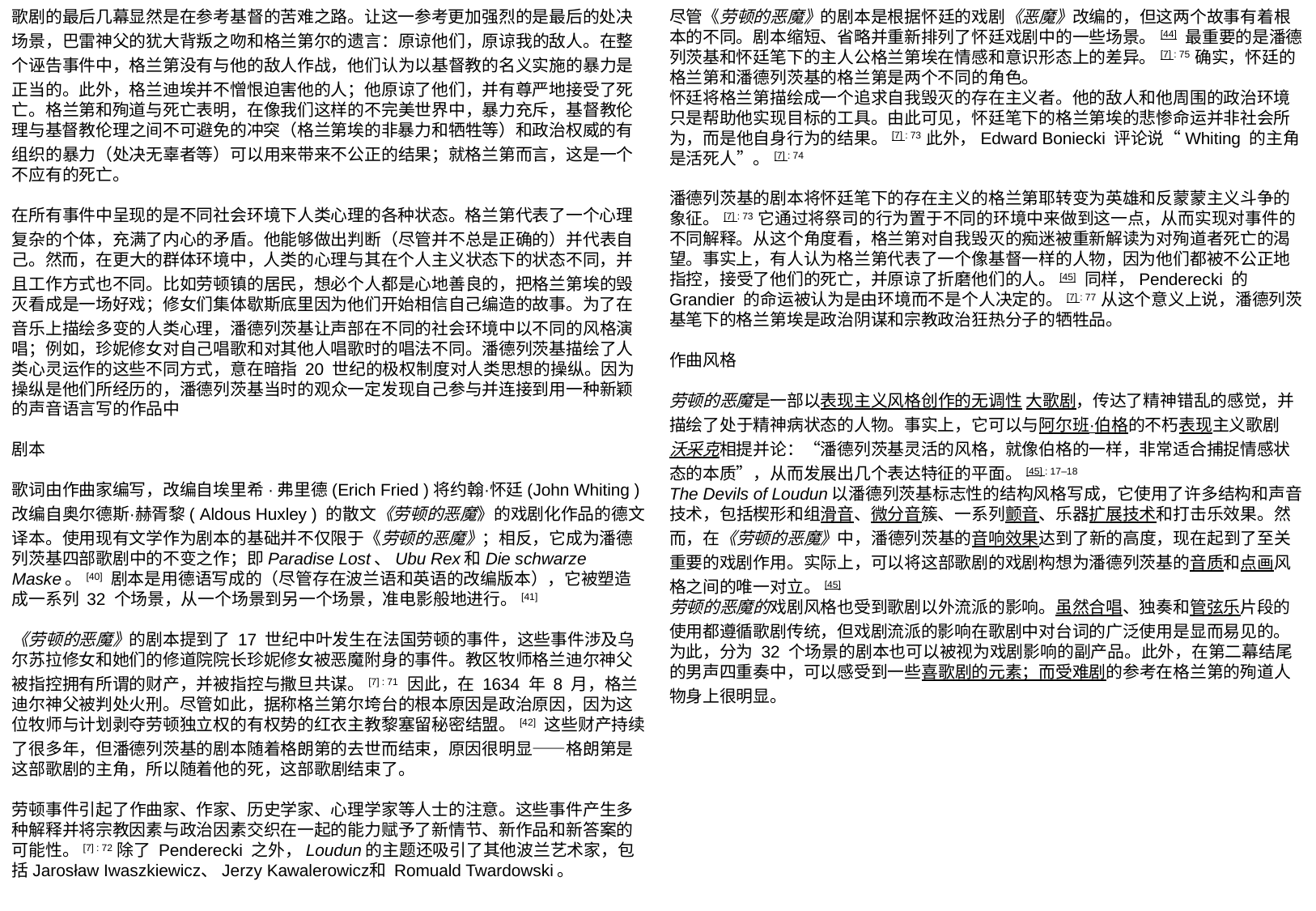

歌剧的最后几幕显然是在参考基督的苦难之路。让这一参考更加强烈的是最后的处决场景，巴雷神父的犹大背叛之吻和格兰第尔的遗言：原谅他们，原谅我的敌人。在整个诬告事件中，格兰第没有与他的敌人作战，他们认为以基督教的名义实施的暴力是正当的。此外，格兰迪埃并不憎恨迫害他的人；他原谅了他们，并有尊严地接受了死亡。格兰第和殉道与死亡表明，在像我们这样的不完美世界中，暴力充斥，基督教伦理与基督教伦理之间不可避免的冲突（格兰第埃的非暴力和牺牲等）和政治权威的有组织的暴力（处决无辜者等）可以用来带来不公正的结果；就格兰第而言，这是一个不应有的死亡。

在所有事件中呈现的是不同社会环境下人类心理的各种状态。格兰第代表了一个心理复杂的个体，充满了内心的矛盾。他能够做出判断（尽管并不总是正确的）并代表自己。然而，在更大的群体环境中，人类的心理与其在个人主义状态下的状态不同，并且工作方式也不同。比如劳顿镇的居民，想必个人都是心地善良的，把格兰第埃的毁灭看成是一场好戏；修女们集体歇斯底里因为他们开始相信自己编造的故事。为了在音乐上描绘多变的人类心理，潘德列茨基让声部在不同的社会环境中以不同的风格演唱；例如，珍妮修女对自己唱歌和对其他人唱歌时的唱法不同。潘德列茨基描绘了人类心灵运作的这些不同方式，意在暗指 20 世纪的极权制度对人类思想的操纵。因为操纵是他们所经历的，潘德列茨基当时的观众一定发现自己参与并连接到用一种新颖的声音语言写的作品中

剧本

歌词由作曲家编写，改编自埃里希·弗里德(Erich Fried ) 将约翰·怀廷 (John Whiting )改编自奥尔德斯·赫胥黎 ( Aldous Huxley ) 的散文《劳顿的恶魔》的戏剧化作品的德文译本。使用现有文学作为剧本的基础并不仅限于《劳顿的恶魔》；相反，它成为潘德列茨基四部歌剧中的不变之作；即Paradise Lost、Ubu Rex和Die schwarze Maske。[40] 剧本是用德语写成的（尽管存在波兰语和英语的改编版本），它被塑造成一系列 32 个场景，从一个场景到另一个场景，准电影般地进行。[41]

《劳顿的恶魔》的剧本提到了 17 世纪中叶发生在法国劳顿的事件，这些事件涉及乌尔苏拉修女和她们的修道院院长珍妮修女被恶魔附身的事件。教区牧师格兰迪尔神父被指控拥有所谓的财产，并被指控与撒旦共谋。[7] : 71  因此，在 1634 年 8 月，格兰迪尔神父被判处火刑。尽管如此，据称格兰第尔垮台的根本原因是政治原因，因为这位牧师与计划剥夺劳顿独立权的有权势的红衣主教黎塞留秘密结盟。[42] 这些财产持续了很多年，但潘德列茨基的剧本随着格朗第的去世而结束，原因很明显——格朗第是这部歌剧的主角，所以随着他的死，这部歌剧结束了。

劳顿事件引起了作曲家、作家、历史学家、心理学家等人士的注意。这些事件产生多种解释并将宗教因素与政治因素交织在一起的能力赋予了新情节、新作品和新答案的可能性。[7] : 72 除了 Penderecki 之外，Loudun的主题还吸引了其他波兰艺术家，包括Jarosław Iwaszkiewicz、Jerzy Kawalerowicz和 Romuald Twardowski。

尽管《劳顿的恶魔》的剧本是根据怀廷的戏剧《恶魔》改编的，但这两个故事有着根本的不同。剧本缩短、省略并重新排列了怀廷戏剧中的一些场景。[44] 最重要的是潘德列茨基和怀廷笔下的主人公格兰第埃在情感和意识形态上的差异。[7] : 75 确实，怀廷的格兰第和潘德列茨基的格兰第是两个不同的角色。
怀廷将格兰第描绘成一个追求自我毁灭的存在主义者。他的敌人和他周围的政治环境只是帮助他实现目标的工具。由此可见，怀廷笔下的格兰第埃的悲惨命运并非社会所为，而是他自身行为的结果。[7] : 73 此外，Edward Boniecki 评论说“Whiting 的主角是活死人”。[7] : 74

潘德列茨基的剧本将怀廷笔下的存在主义的格兰第耶转变为英雄和反蒙蒙主义斗争的象征。[7] : 73 它通过将祭司的行为置于不同的环境中来做到这一点，从而实现对事件的不同解释。从这个角度看，格兰第对自我毁灭的痴迷被重新解读为对殉道者死亡的渴望。事实上，有人认为格兰第代表了一个像基督一样的人物，因为他们都被不公正地指控，接受了他们的死亡，并原谅了折磨他们的人。[45] 同样，Penderecki 的 Grandier 的命运被认为是由环境而不是个人决定的。[7] : 77 从这个意义上说，潘德列茨基笔下的格兰第埃是政治阴谋和宗教政治狂热分子的牺牲品。

作曲风格

劳顿的恶魔是一部以表现主义风格创作的无调性 大歌剧，传达了精神错乱的感觉，并描绘了处于精神病状态的人物。事实上，它可以与阿尔班·伯格的不朽表现主义歌剧沃采克相提并论：“潘德列茨基灵活的风格，就像伯格的一样，非常适合捕捉情感状态的本质”，从而发展出几个表达特征的平面。[45] : 17–18
The Devils of Loudun以潘德列茨基标志性的结构风格写成，它使用了许多结构和声音技术，包括楔形和组滑音、微分音簇、一系列颤音、乐器扩展技术和打击乐效果。然而，在《劳顿的恶魔》中，潘德列茨基的音响效果达到了新的高度，现在起到了至关重要的戏剧作用。实际上，可以将这部歌剧的戏剧构想为潘德列茨基的音质和点画风格之间的唯一对立。[45]
劳顿的恶魔的戏剧风格也受到歌剧以外流派的影响。虽然合唱、独奏和管弦乐片段的使用都遵循歌剧传统，但戏剧流派的影响在歌剧中对台词的广泛使用是显而易见的。为此，分为 32 个场景的剧本也可以被视为戏剧影响的副产品。此外，在第二幕结尾的男声四重奏中，可以感受到一些喜歌剧的元素；而受难剧的参考在格兰第的殉道人物身上很明显。